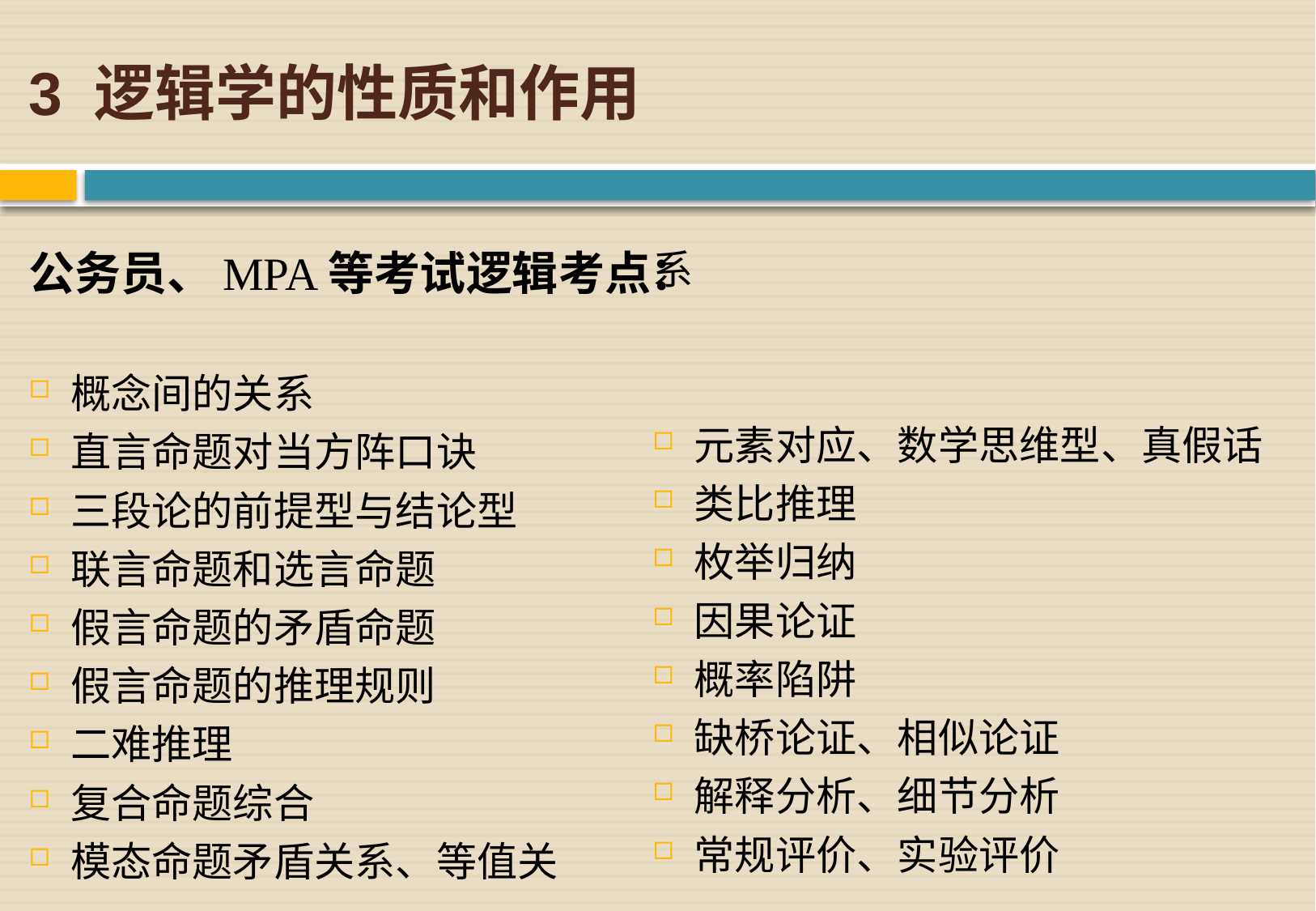

# 3 逻辑学的性质和作用
公务员、MPA等考试逻辑考点：

概念间的关系
直言命题对当方阵口诀
三段论的前提型与结论型
联言命题和选言命题
假言命题的矛盾命题
假言命题的推理规则
二难推理
复合命题综合
模态命题矛盾关系、等值关
系

元素对应、数学思维型、真假话
类比推理
枚举归纳
因果论证
概率陷阱
缺桥论证、相似论证
解释分析、细节分析
常规评价、实验评价